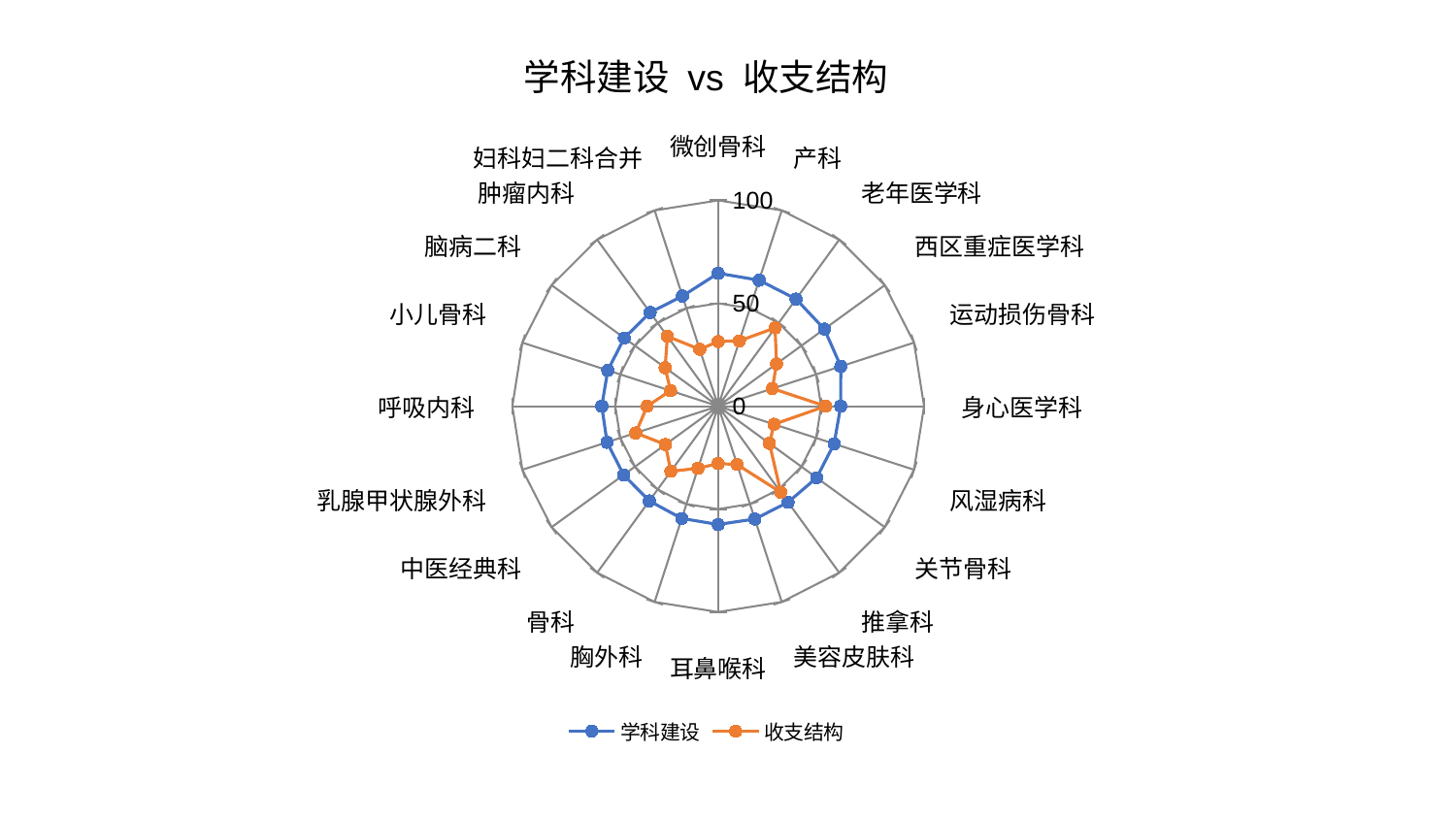

### Chart: 学科建设 vs 收支结构

| Category | 学科建设 | 收支结构 |
|---|---|---|
| 微创骨科 | 64.58972013383782 | 31.447907633834518 |
| 产科 | 64.36729485283915 | 33.38212237940473 |
| 老年医学科 | 64.35375072688959 | 47.028368422310585 |
| 西区重症医学科 | 63.73971316932489 | 35.04002566586095 |
| 运动损伤骨科 | 62.61911533033436 | 27.687032474778096 |
| 身心医学科 | 59.514772385631666 | 52.20188234349794 |
| 风湿病科 | 59.2031793751994 | 28.51492251997096 |
| 关节骨科 | 59.13343771350751 | 30.771292016358903 |
| 推拿科 | 57.71848877465437 | 51.69332958361699 |
| 美容皮肤科 | 57.643113973052074 | 29.81279419699407 |
| 耳鼻喉科 | 57.48655939740451 | 27.892191755624776 |
| 胸外科 | 57.35979810622127 | 31.748043608876575 |
| 骨科 | 56.90973600292207 | 39.1366709371504 |
| 中医经典科 | 56.81037503554383 | 31.706669665279694 |
| 乳腺甲状腺外科 | 56.78144496781818 | 42.14428954757502 |
| 呼吸内科 | 56.54286184378418 | 34.512433612608284 |
| 小儿骨科 | 56.40399725853991 | 24.36369086875866 |
| 脑病二科 | 56.374587712954956 | 31.89032998007809 |
| 肿瘤内科 | 56.28815719736043 | 41.98030429329392 |
| 妇科妇二科合并 | 56.253342317492134 | 29.04565393442128 |
19